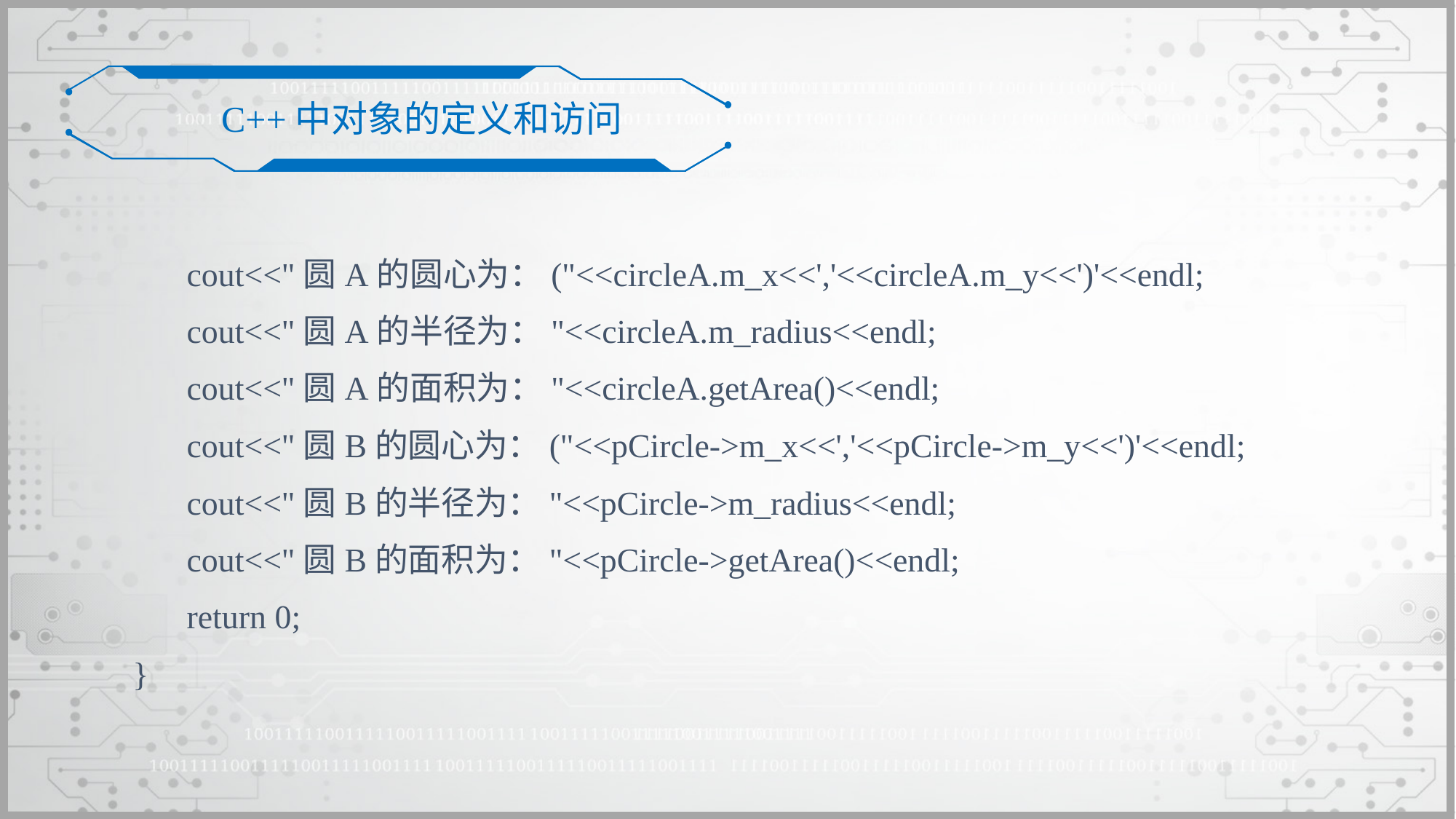

C++中对象的定义和访问

	cout<<"圆A的圆心为：("<<circleA.m_x<<','<<circleA.m_y<<')'<<endl;
	cout<<"圆A的半径为："<<circleA.m_radius<<endl;
	cout<<"圆A的面积为："<<circleA.getArea()<<endl;
	cout<<"圆B的圆心为：("<<pCircle->m_x<<','<<pCircle->m_y<<')'<<endl;
	cout<<"圆B的半径为："<<pCircle->m_radius<<endl;
	cout<<"圆B的面积为："<<pCircle->getArea()<<endl;
	return 0;
}